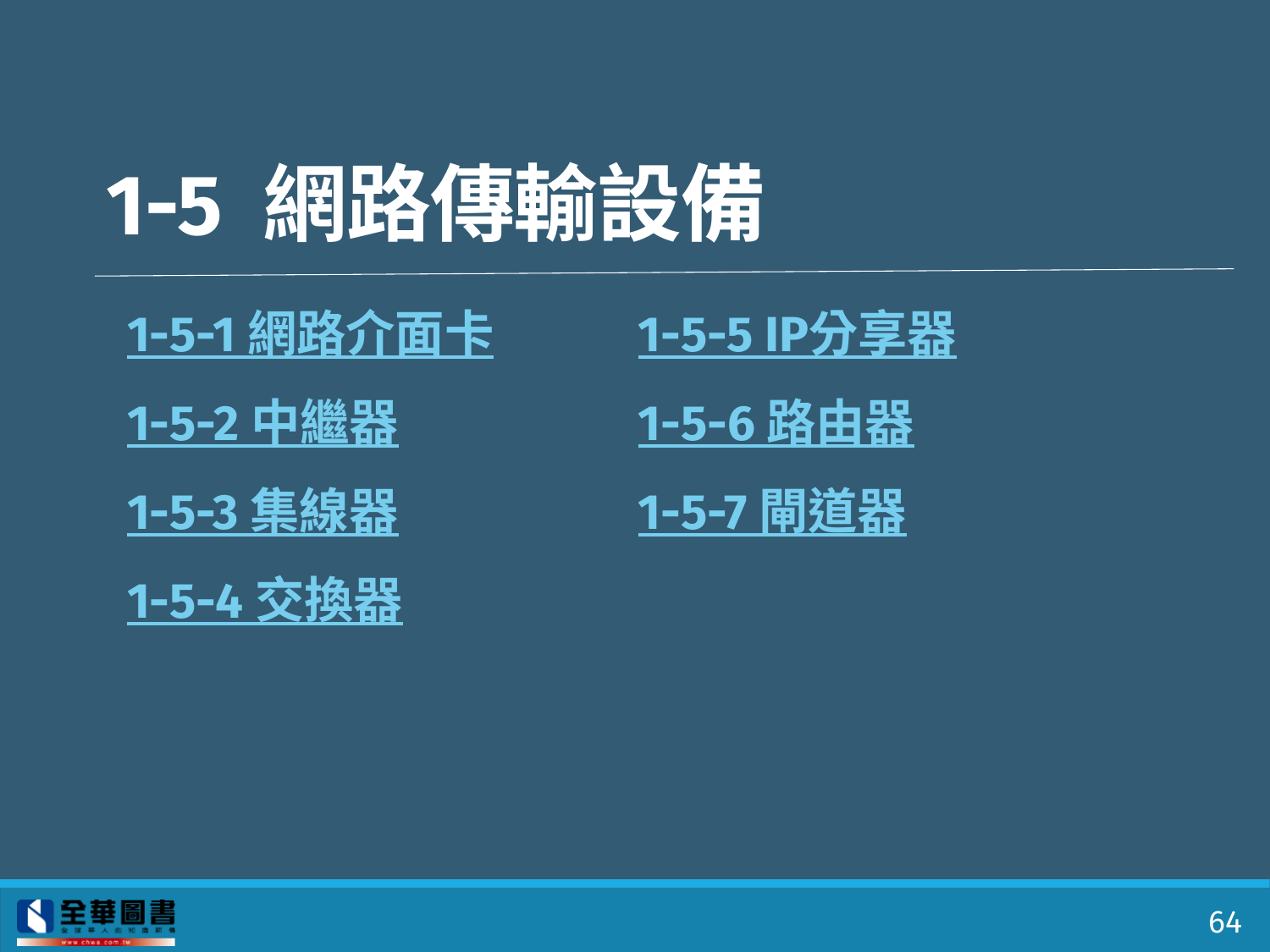

# 1-5 網路傳輸設備
1-5-1 網路介面卡
1-5-2 中繼器
1-5-3 集線器
1-5-4 交換器
1-5-5 IP分享器
1-5-6 路由器
1-5-7 閘道器

64